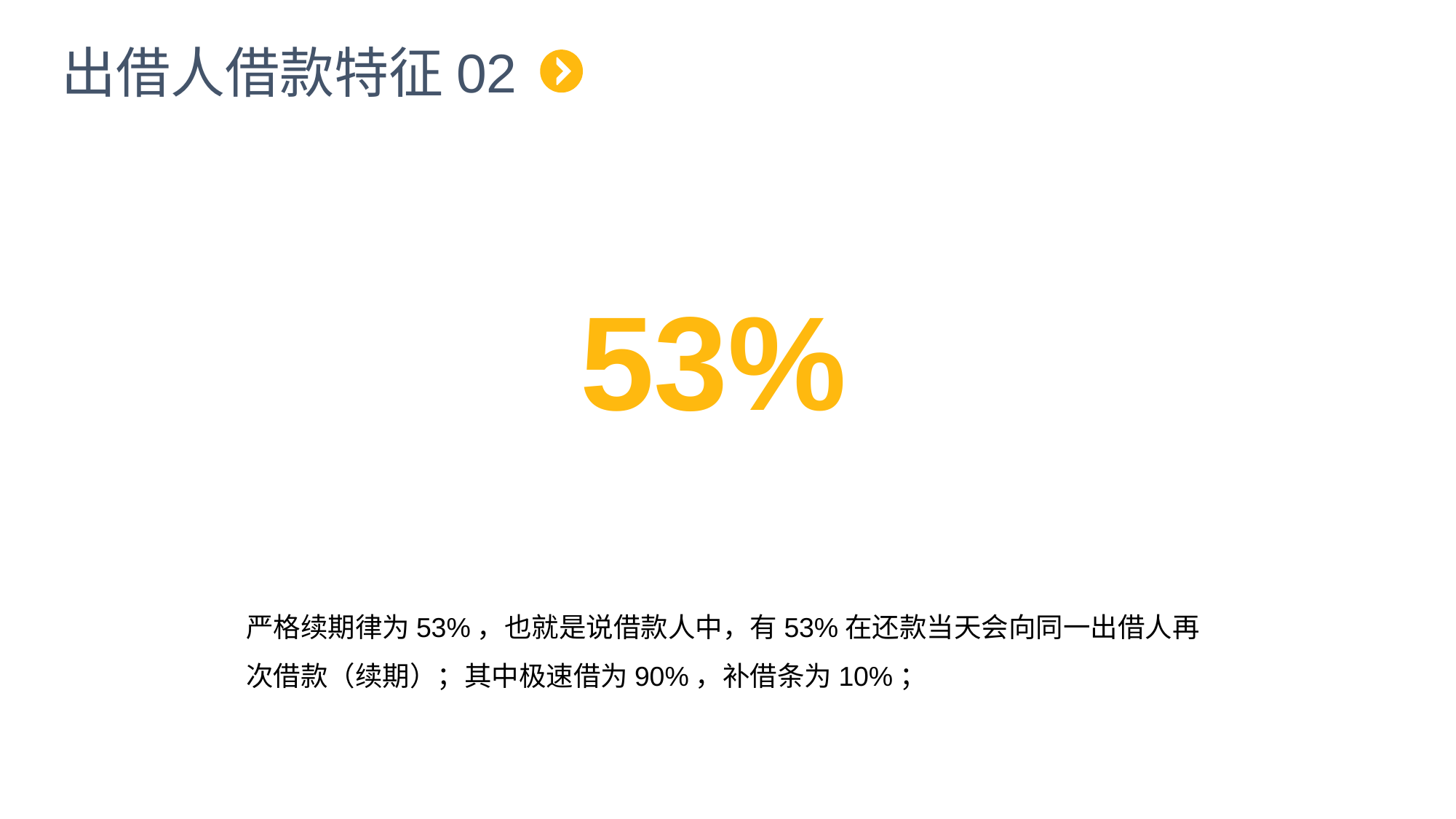

出借人借款特征02

53%
严格续期律为53%，也就是说借款人中，有53%在还款当天会向同一出借人再次借款（续期）；其中极速借为90%，补借条为10%；